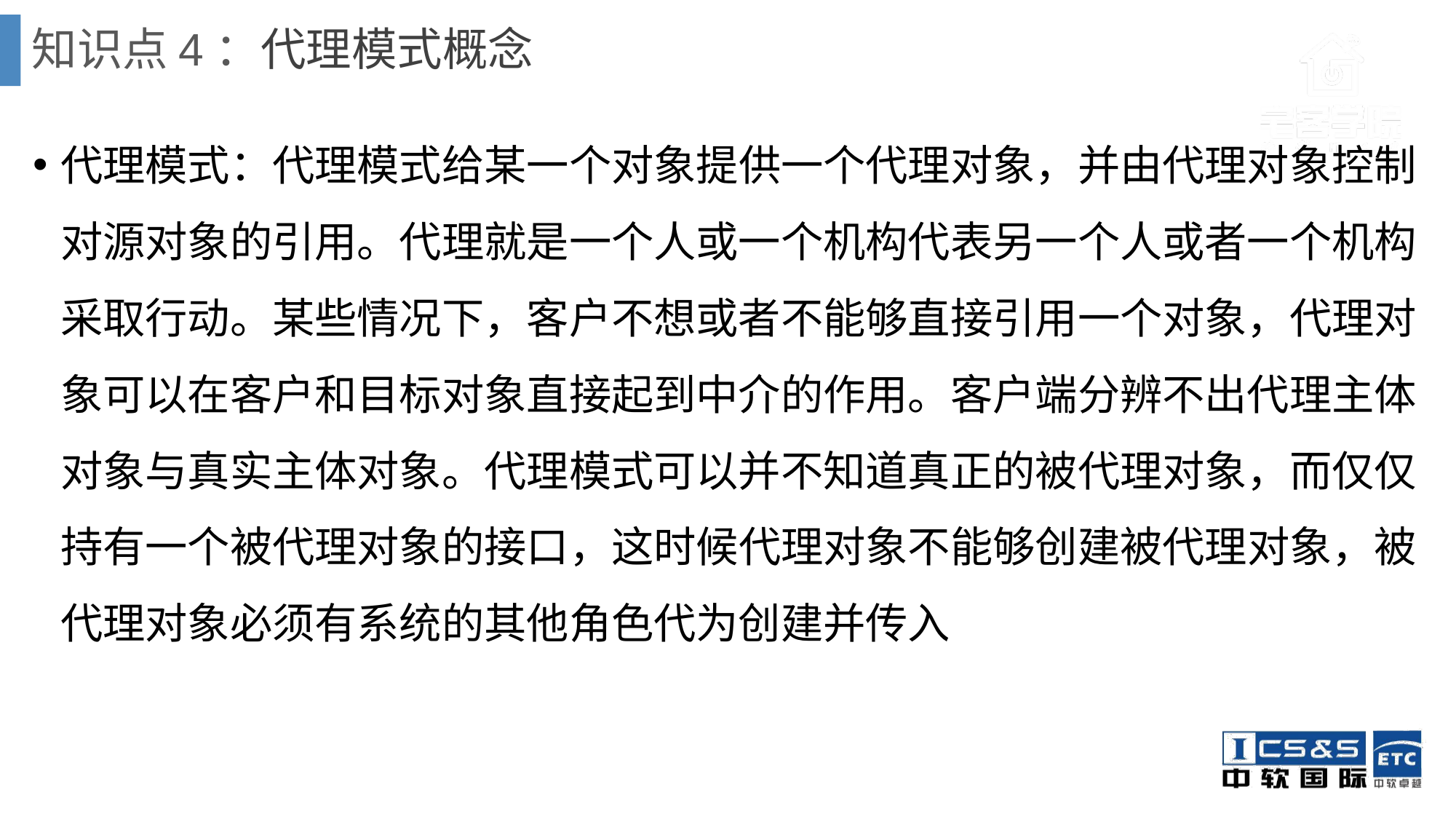

# 知识点4：代理模式概念
代理模式：代理模式给某一个对象提供一个代理对象，并由代理对象控制对源对象的引用。代理就是一个人或一个机构代表另一个人或者一个机构采取行动。某些情况下，客户不想或者不能够直接引用一个对象，代理对象可以在客户和目标对象直接起到中介的作用。客户端分辨不出代理主体对象与真实主体对象。代理模式可以并不知道真正的被代理对象，而仅仅持有一个被代理对象的接口，这时候代理对象不能够创建被代理对象，被代理对象必须有系统的其他角色代为创建并传入